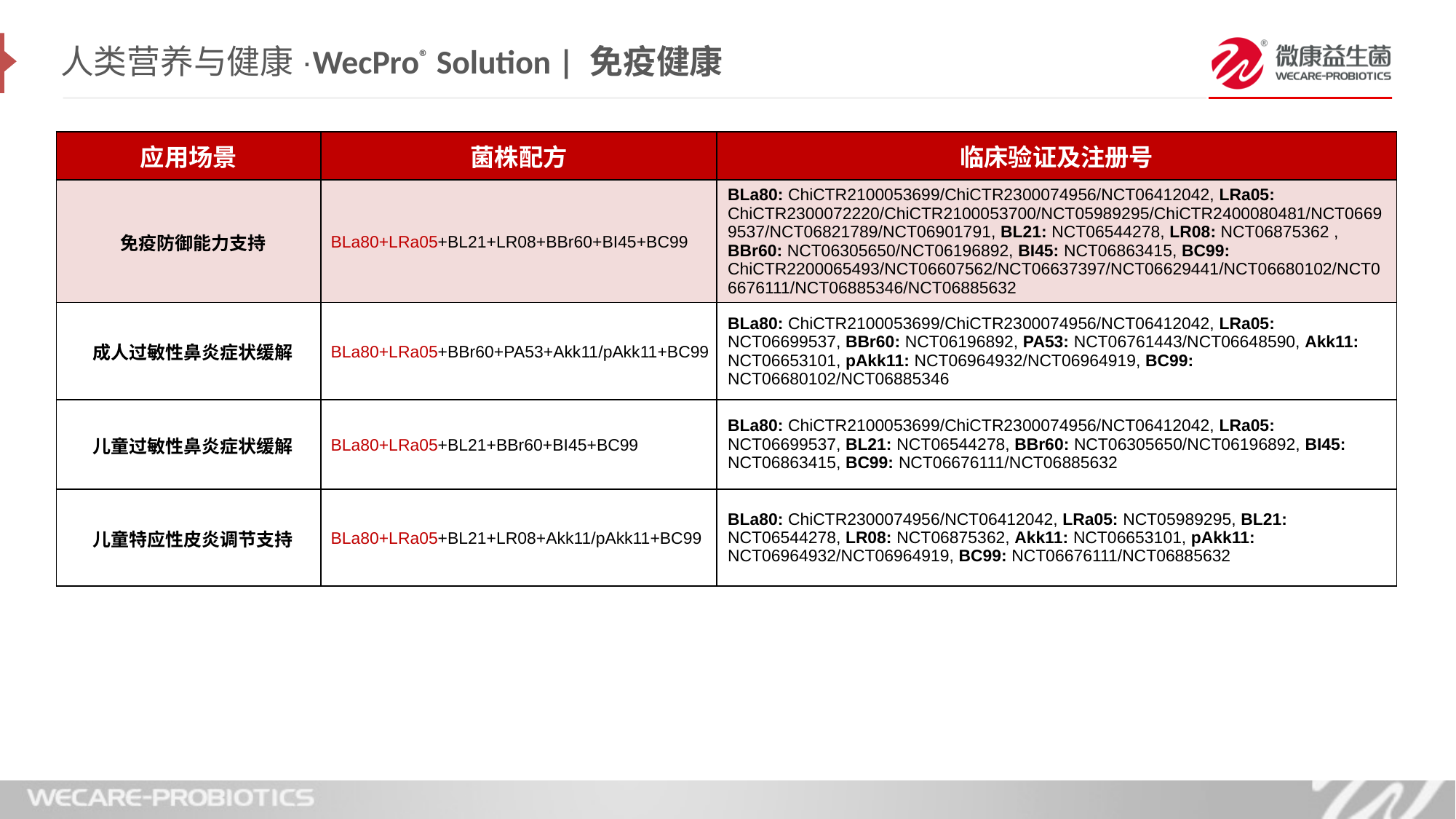

人类营养与健康·WecPro® Solution | 免疫健康

| 应用场景 | 菌株配方 | 临床验证及注册号 |
| --- | --- | --- |
| 免疫防御能力支持 | BLa80+LRa05+BL21+LR08+BBr60+BI45+BC99 | BLa80: ChiCTR2100053699/ChiCTR2300074956/NCT06412042, LRa05: ChiCTR2300072220/ChiCTR2100053700/NCT05989295/ChiCTR2400080481/NCT06699537/NCT06821789/NCT06901791, BL21: NCT06544278, LR08: NCT06875362 , BBr60: NCT06305650/NCT06196892, BI45: NCT06863415, BC99: ChiCTR2200065493/NCT06607562/NCT06637397/NCT06629441/NCT06680102/NCT06676111/NCT06885346/NCT06885632 |
| 成人过敏性鼻炎症状缓解 | BLa80+LRa05+BBr60+PA53+Akk11/pAkk11+BC99 | BLa80: ChiCTR2100053699/ChiCTR2300074956/NCT06412042, LRa05: NCT06699537, BBr60: NCT06196892, PA53: NCT06761443/NCT06648590, Akk11: NCT06653101, pAkk11: NCT06964932/NCT06964919, BC99: NCT06680102/NCT06885346 |
| 儿童过敏性鼻炎症状缓解 | BLa80+LRa05+BL21+BBr60+BI45+BC99 | BLa80: ChiCTR2100053699/ChiCTR2300074956/NCT06412042, LRa05: NCT06699537, BL21: NCT06544278, BBr60: NCT06305650/NCT06196892, BI45: NCT06863415, BC99: NCT06676111/NCT06885632 |
| 儿童特应性皮炎调节支持 | BLa80+LRa05+BL21+LR08+Akk11/pAkk11+BC99 | BLa80: ChiCTR2300074956/NCT06412042, LRa05: NCT05989295, BL21: NCT06544278, LR08: NCT06875362, Akk11: NCT06653101, pAkk11: NCT06964932/NCT06964919, BC99: NCT06676111/NCT06885632 |